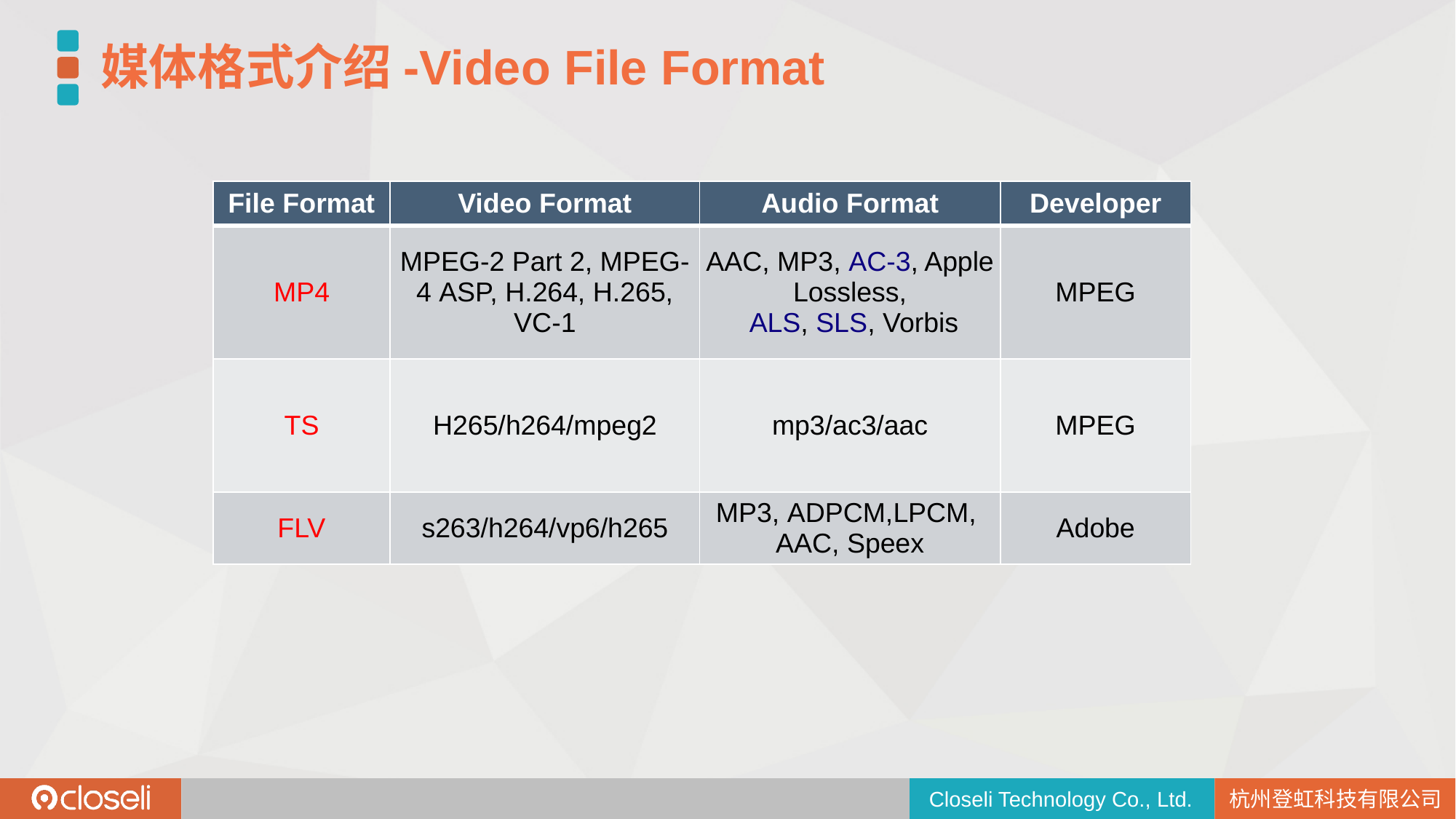

媒体格式介绍-Video File Format
| File Format | Video Format | Audio Format | Developer |
| --- | --- | --- | --- |
| MP4 | MPEG-2 Part 2, MPEG-4 ASP, H.264, H.265, VC-1 | AAC, MP3, AC-3, Apple Lossless,  ALS, SLS, Vorbis | MPEG |
| TS | H265/h264/mpeg2 | mp3/ac3/aac | MPEG |
| FLV | s263/h264/vp6/h265 | MP3, ADPCM,LPCM, AAC, Speex | Adobe |